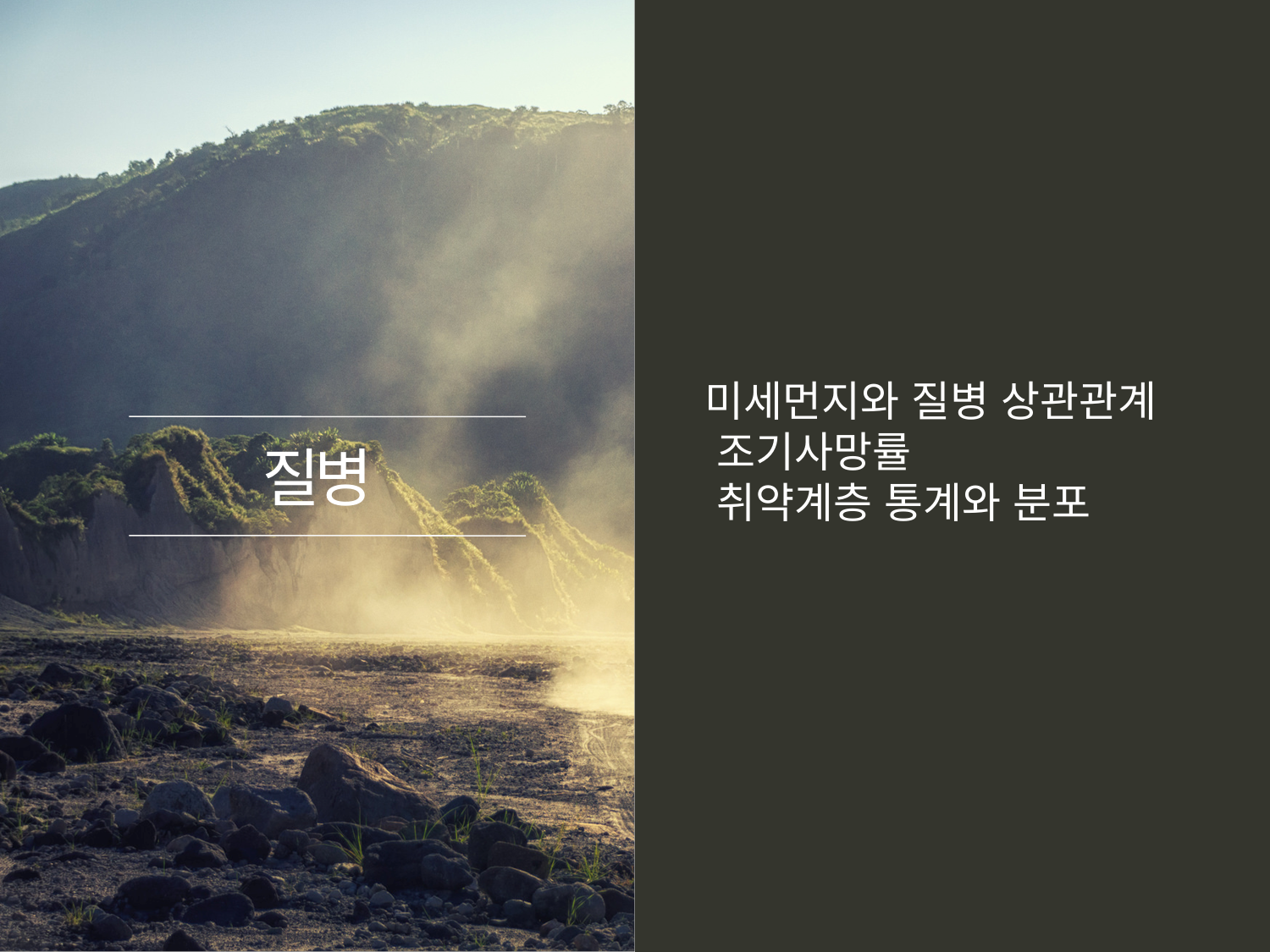

질병

     미세먼지와 질병 상관관계
     조기사망률
     취약계층 통계와 분포